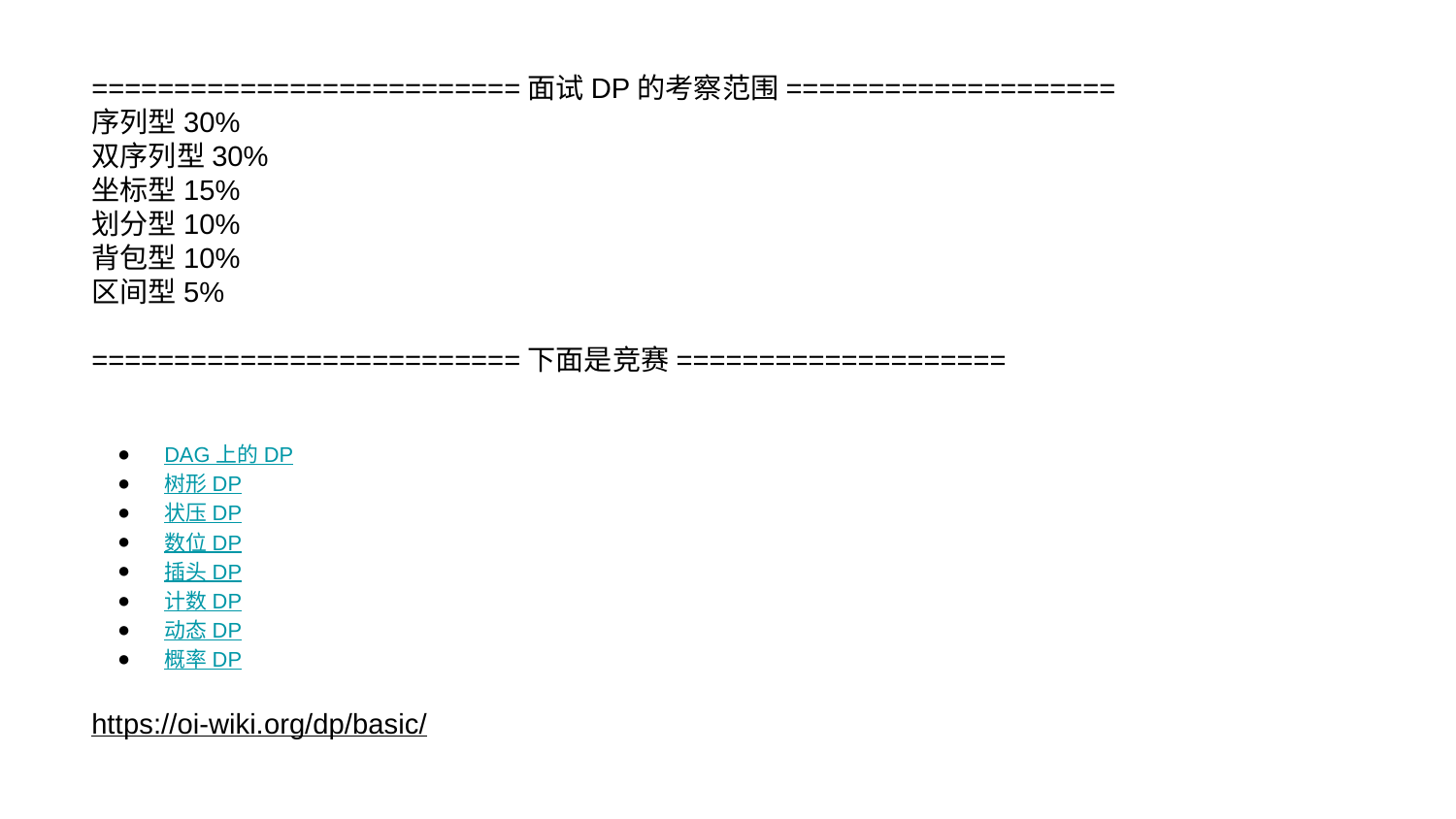

==========================面试DP的考察范围====================
序列型30%
双序列型30%
坐标型15%
划分型10%
背包型10%
区间型5%

==========================下面是竞赛====================

DAG 上的 DP
树形 DP
状压 DP
数位 DP
插头 DP
计数 DP
动态 DP
概率 DP

https://oi-wiki.org/dp/basic/